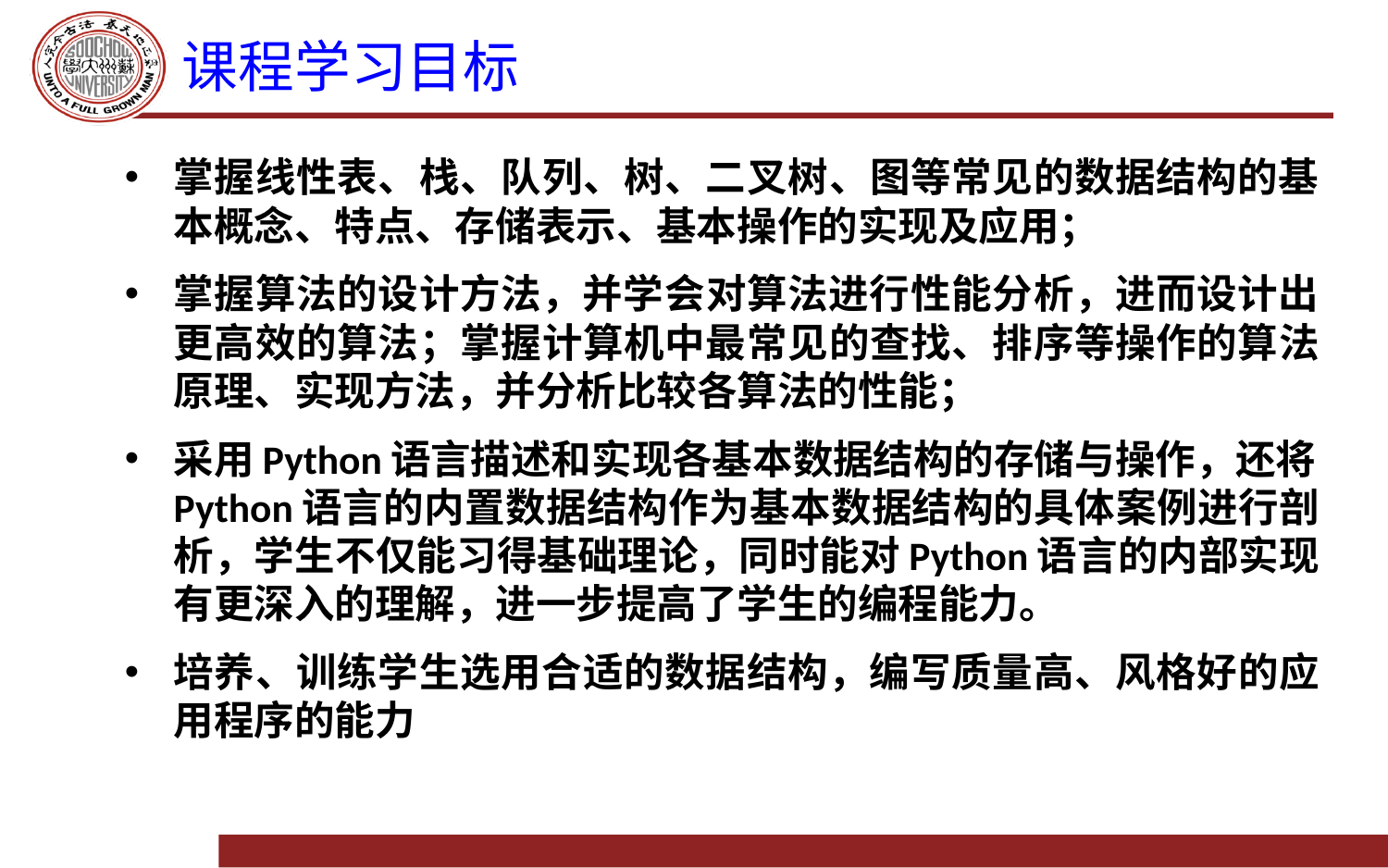

# 课程学习目标
掌握线性表、栈、队列、树、二叉树、图等常见的数据结构的基本概念、特点、存储表示、基本操作的实现及应用；
掌握算法的设计方法，并学会对算法进行性能分析，进而设计出更高效的算法；掌握计算机中最常见的查找、排序等操作的算法原理、实现方法，并分析比较各算法的性能；
采用Python语言描述和实现各基本数据结构的存储与操作，还将Python语言的内置数据结构作为基本数据结构的具体案例进行剖析，学生不仅能习得基础理论，同时能对Python语言的内部实现有更深入的理解，进一步提高了学生的编程能力。
培养、训练学生选用合适的数据结构，编写质量高、风格好的应用程序的能力